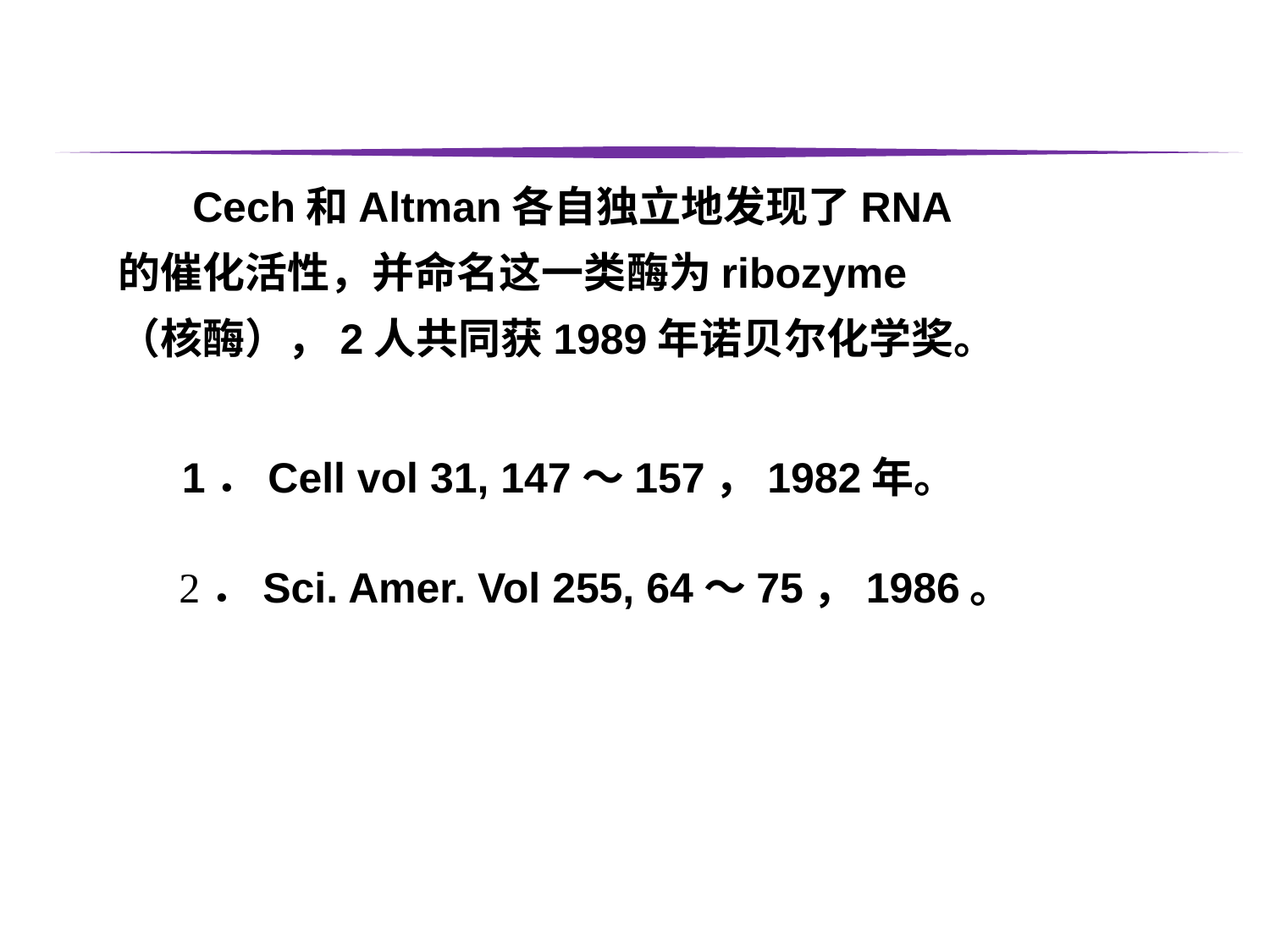

Cech和Altman各自独立地发现了RNA的催化活性，并命名这一类酶为ribozyme（核酶），2人共同获1989年诺贝尔化学奖。
1．Cell vol 31, 147～157，1982年。
2．Sci. Amer. Vol 255, 64～75，1986。